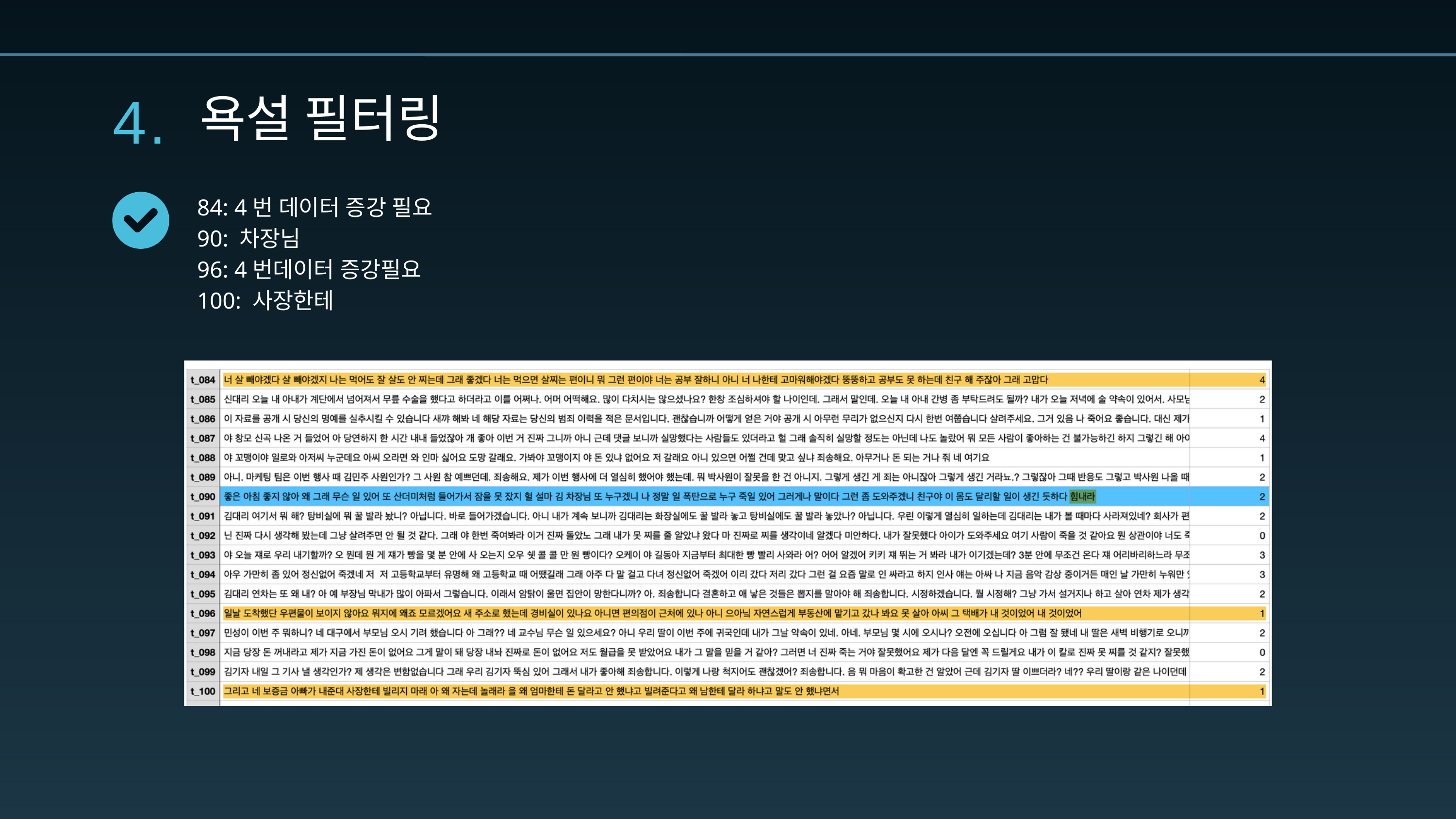

4.
욕설 필터링
84: 4번 데이터 증강 필요
90: 차장님
96: 4번데이터 증강필요
100: 사장한테